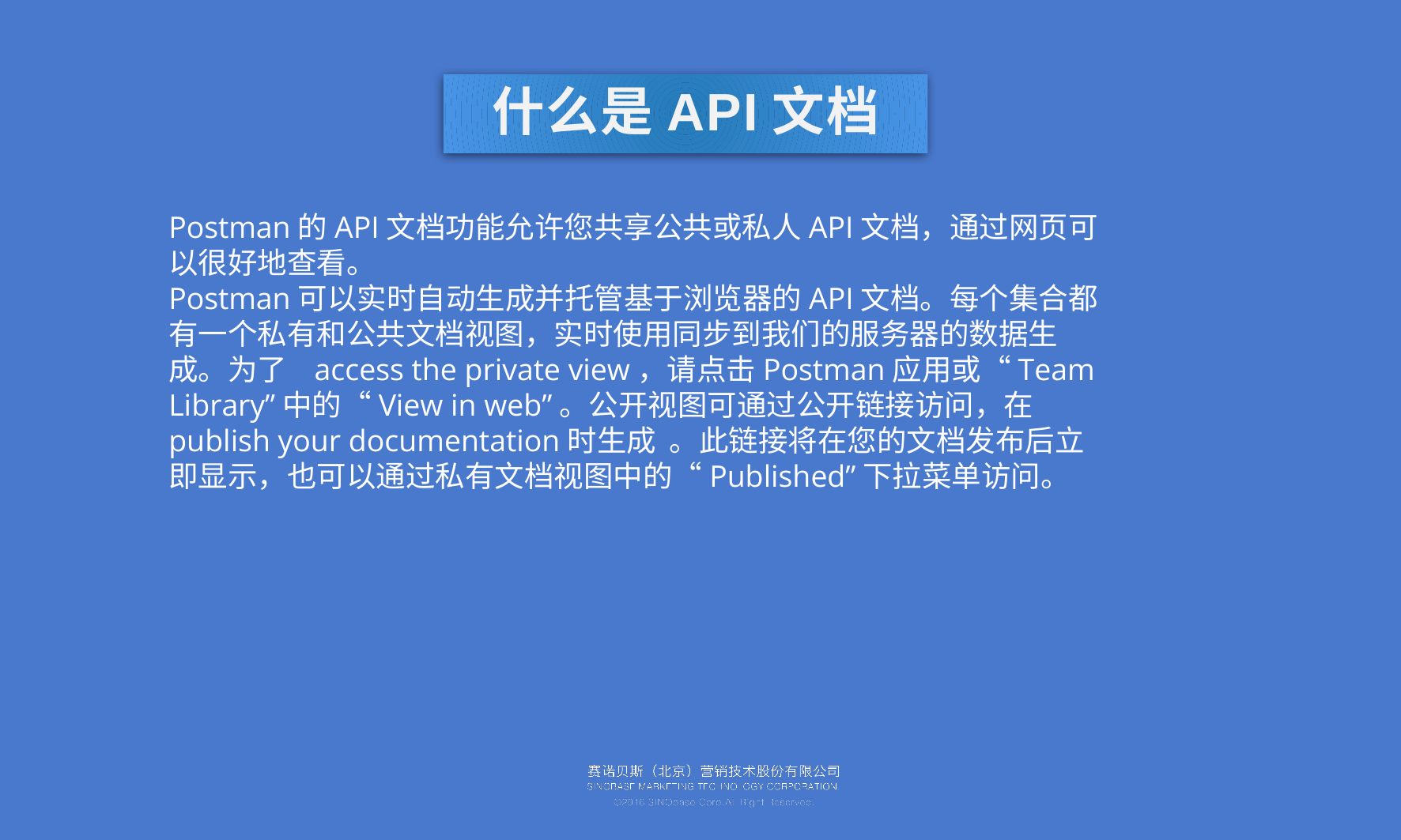

# 什么是API文档
Postman的API文档功能允许您共享公共或私人API文档，通过网页可以很好地查看。
Postman可以实时自动生成并托管基于浏览器的API文档。每个集合都有一个私有和公共文档视图，实时使用同步到我们的服务器的数据生成。为了   access the private view，请点击Postman应用或“Team Library”中的“View in web”。公开视图可通过公开链接访问，在publish your documentation时生成  。此链接将在您的文档发布后立即显示，也可以通过私有文档视图中的“Published”下拉菜单访问。